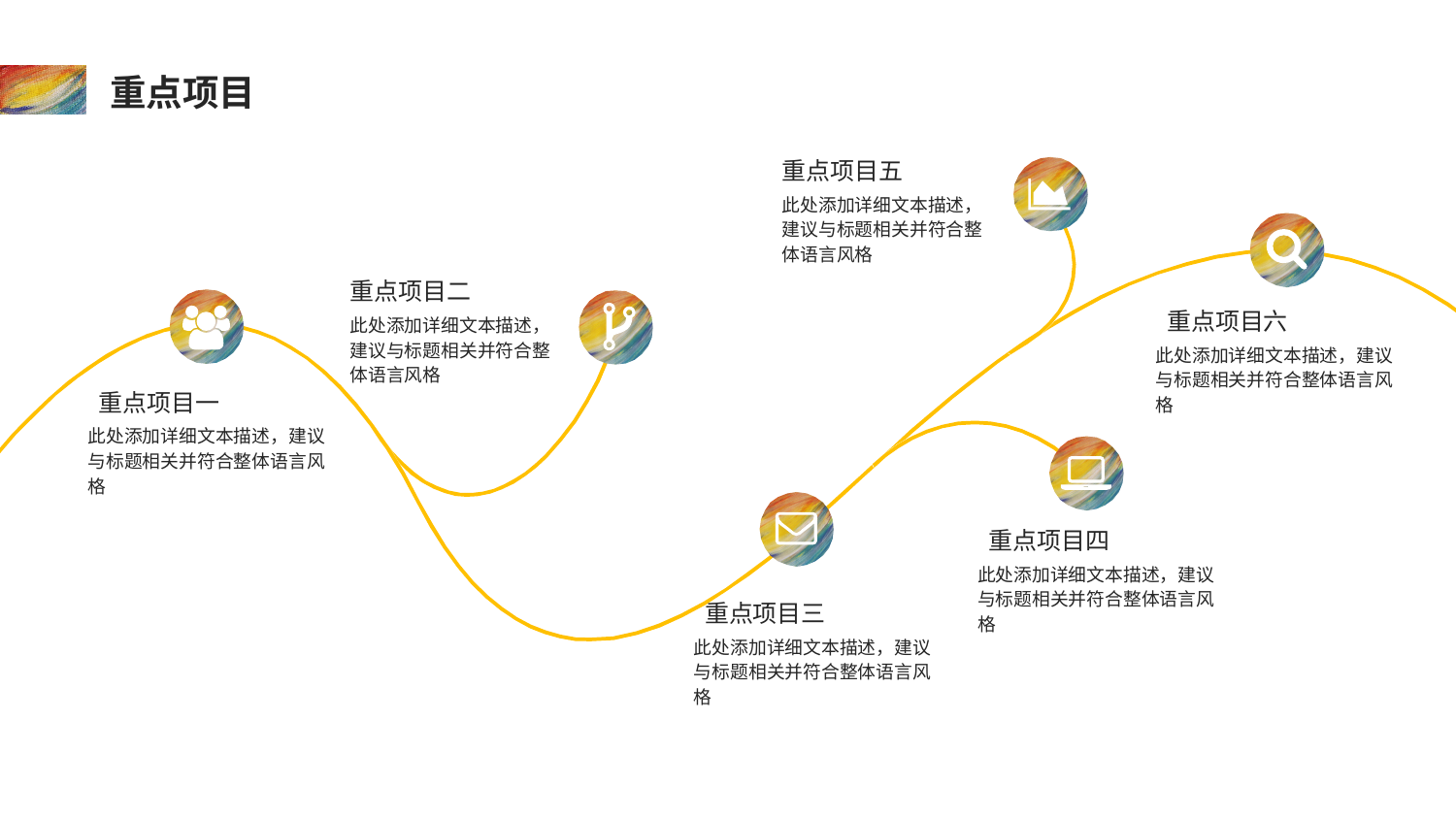

# 重点项目

重点项目五
此处添加详细文本描述，建议与标题相关并符合整体语言风格

重点项目二
此处添加详细文本描述，建议与标题相关并符合整体语言风格

重点项目六
此处添加详细文本描述，建议与标题相关并符合整体语言风格
重点项目一
此处添加详细文本描述，建议与标题相关并符合整体语言风格

重点项目四
此处添加详细文本描述，建议与标题相关并符合整体语言风格
重点项目三
此处添加详细文本描述，建议与标题相关并符合整体语言风格